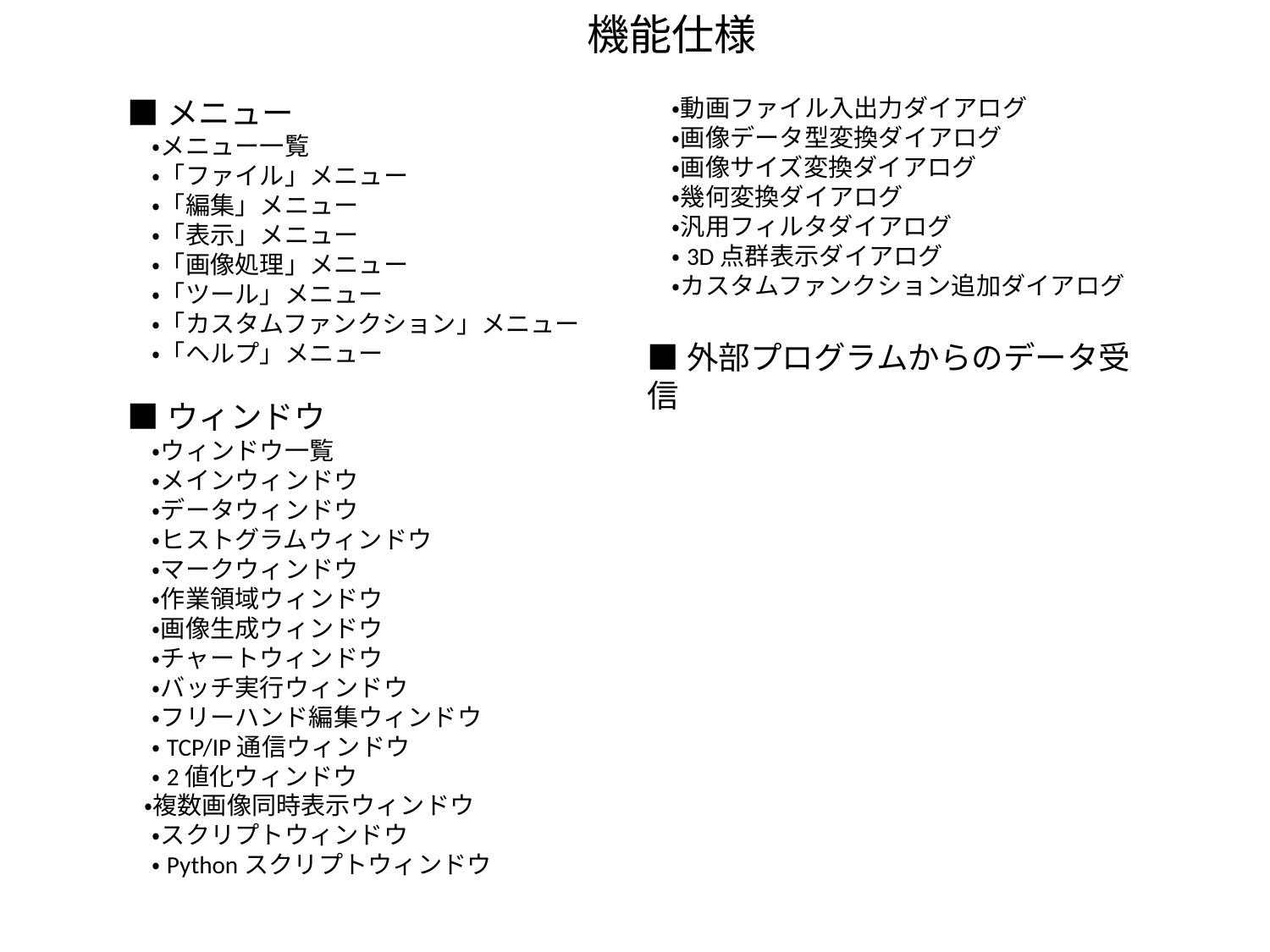

機能仕様
　・動画ファイル入出力ダイアログ
　・画像データ型変換ダイアログ
　・画像サイズ変換ダイアログ
　・幾何変換ダイアログ
　・汎用フィルタダイアログ
　・3D点群表示ダイアログ
　・カスタムファンクション追加ダイアログ

■外部プログラムからのデータ受信
■メニュー
　・メニュー一覧
　・「ファイル」メニュー
　・「編集」メニュー
　・「表示」メニュー
　・「画像処理」メニュー
　・「ツール」メニュー
　・「カスタムファンクション」メニュー
　・「ヘルプ」メニュー

■ウィンドウ
　・ウィンドウ一覧
　・メインウィンドウ
　・データウィンドウ
　・ヒストグラムウィンドウ
　・マークウィンドウ
　・作業領域ウィンドウ
　・画像生成ウィンドウ
　・チャートウィンドウ
　・バッチ実行ウィンドウ
　・フリーハンド編集ウィンドウ
　・TCP/IP通信ウィンドウ
　・2値化ウィンドウ
  ・複数画像同時表示ウィンドウ
　・スクリプトウィンドウ
　・Pythonスクリプトウィンドウ